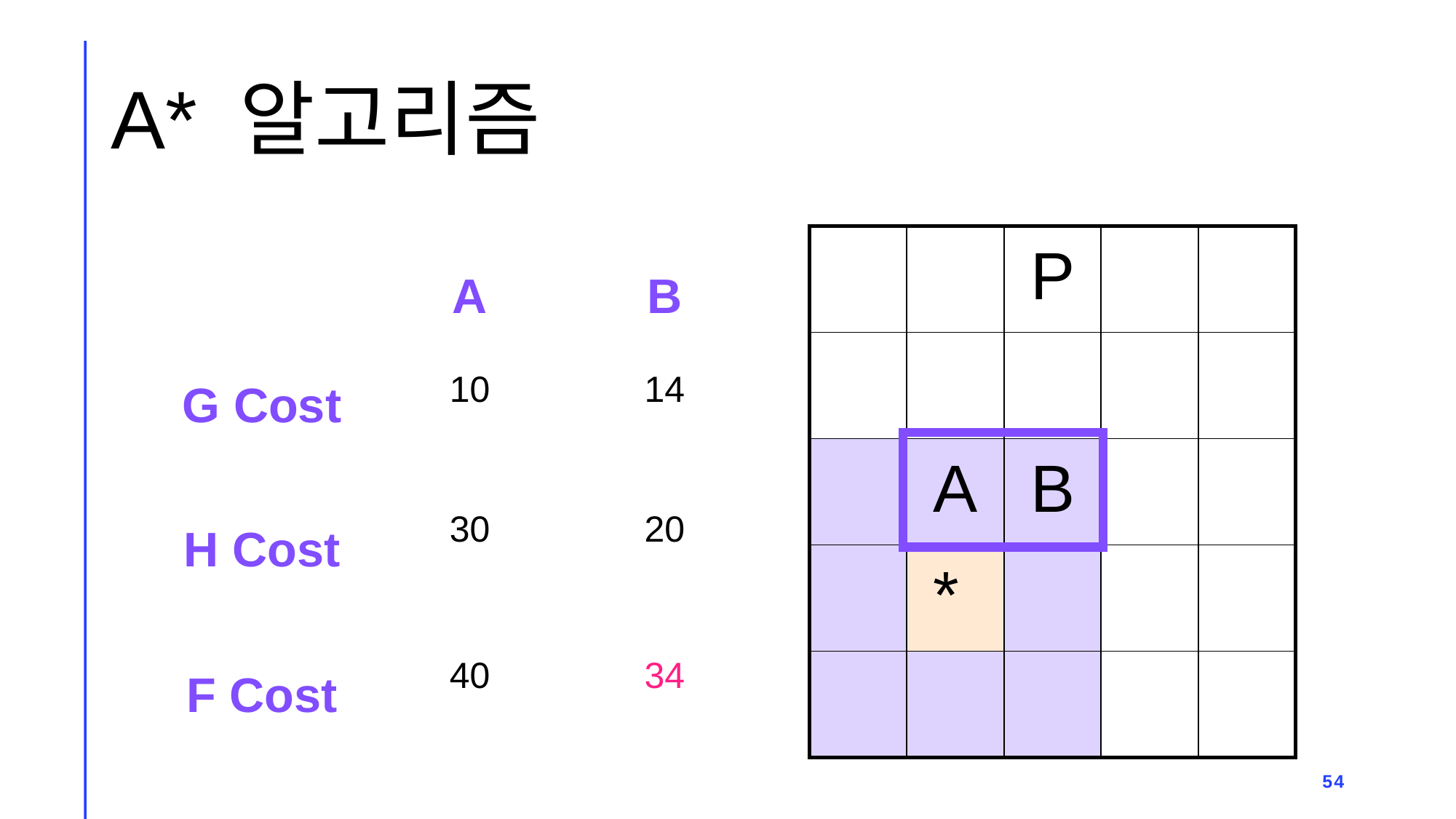

# A* 알고리즘
|  |  | P |  |  |
| --- | --- | --- | --- | --- |
|  |  |  |  |  |
|  | A | B |  |  |
|  | \* |  |  |  |
|  |  |  |  |  |
A
B
G Cost
10
14

H Cost
30
20
F Cost
40
34
54